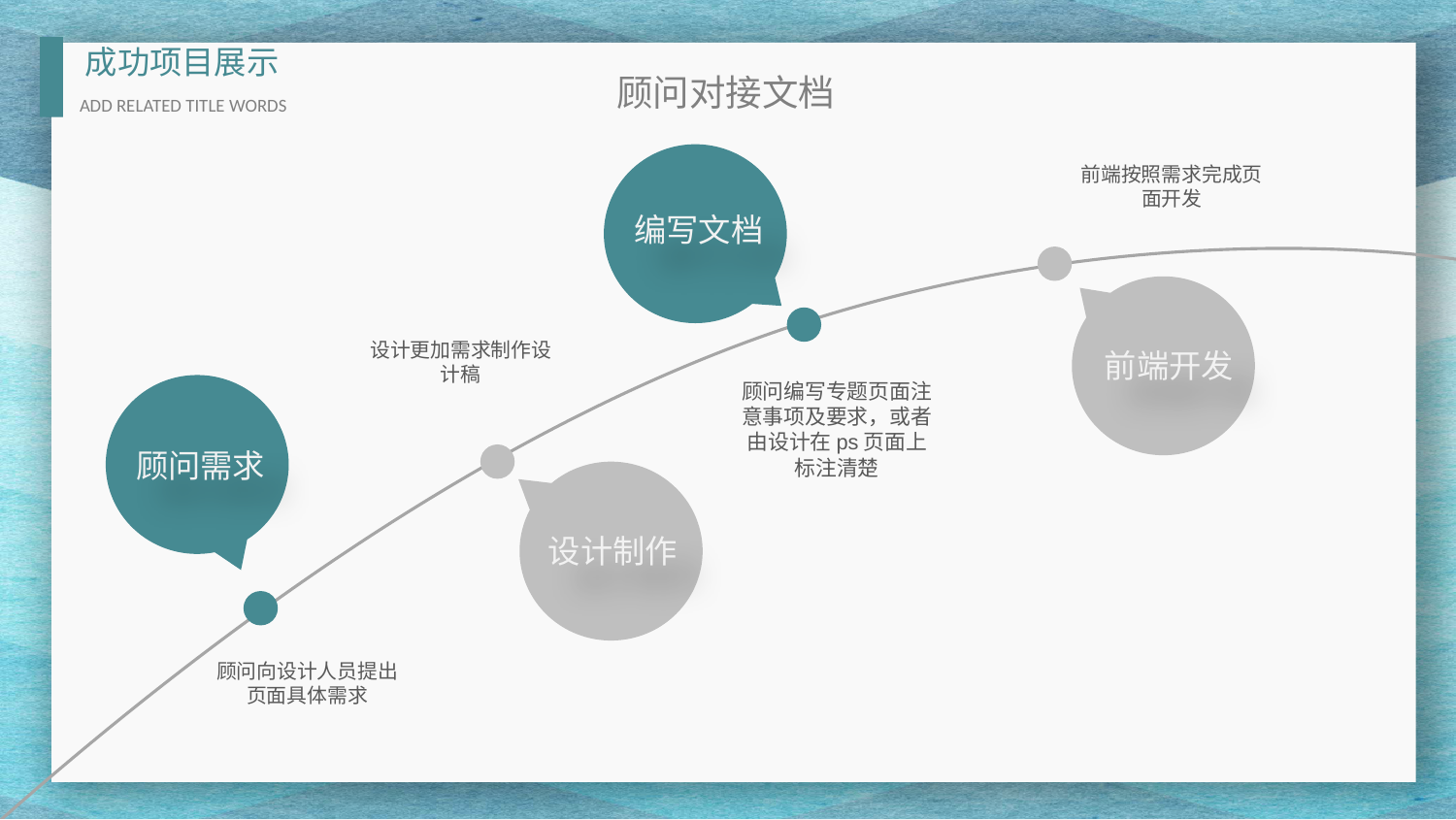

顾问对接文档

编写文档
前端按照需求完成页面开发

前端开发

设计更加需求制作设计稿
顾问编写专题页面注意事项及要求，或者由设计在ps页面上标注清楚

顾问需求

设计制作

顾问向设计人员提出页面具体需求